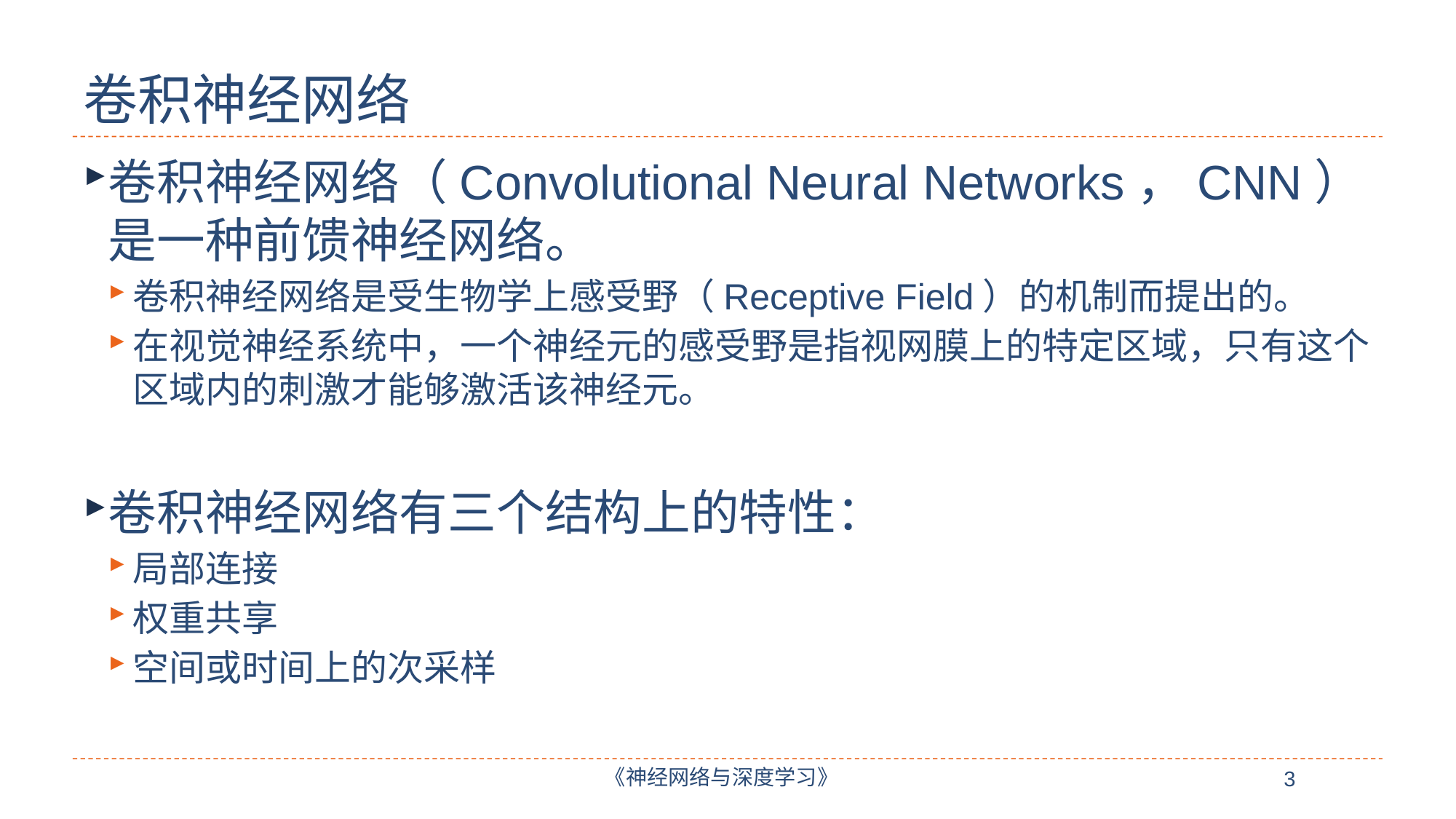

# 卷积神经网络
卷积神经网络（Convolutional Neural Networks，CNN）是一种前馈神经网络。
卷积神经网络是受生物学上感受野（Receptive Field）的机制而提出的。
在视觉神经系统中，一个神经元的感受野是指视网膜上的特定区域，只有这个区域内的刺激才能够激活该神经元。

卷积神经网络有三个结构上的特性：
局部连接
权重共享
空间或时间上的次采样